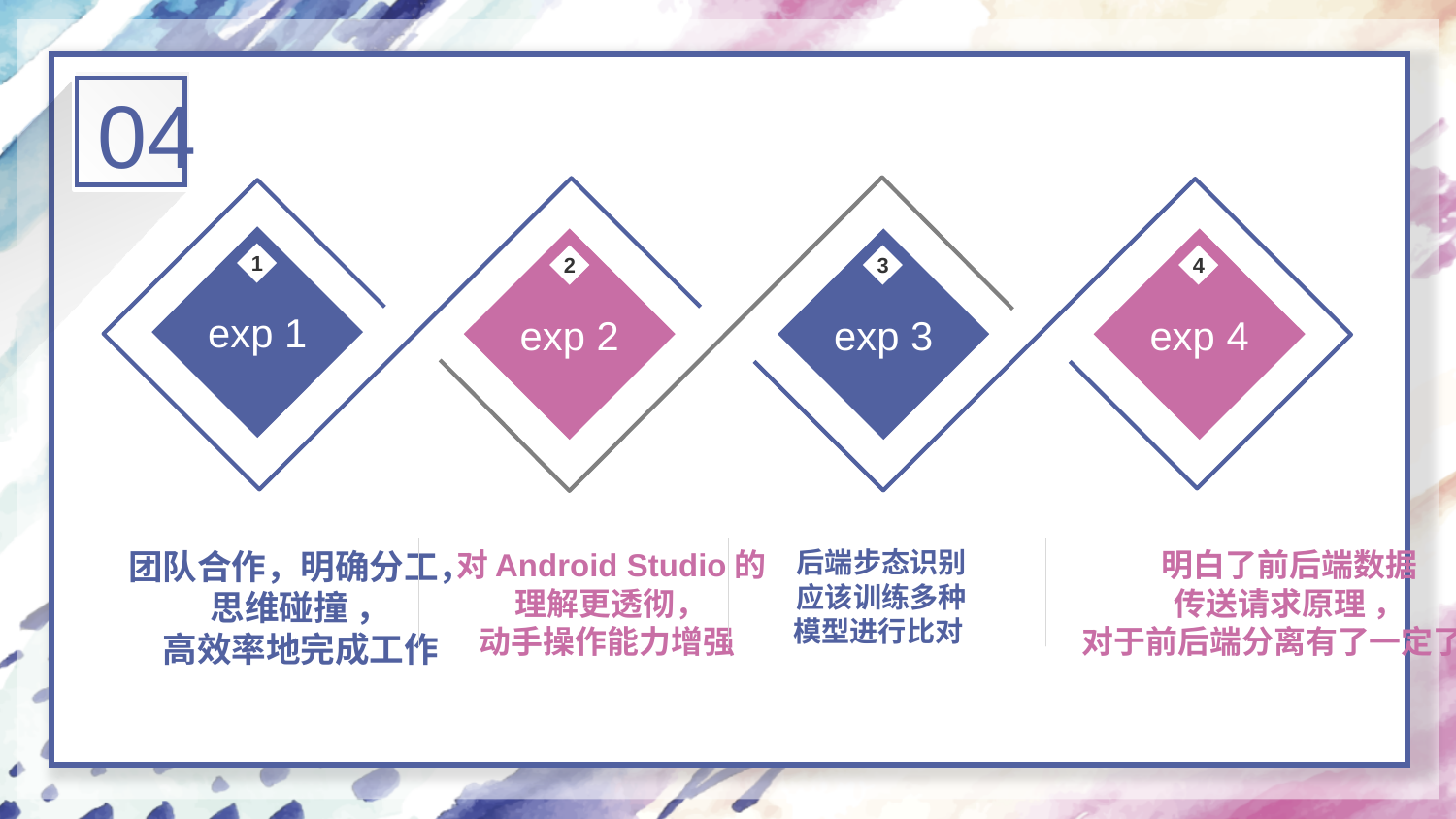

04

exp 1
1
exp 2
2
exp 3
3
exp 4
4
团队合作，明确分工，
思维碰撞 ，
高效率地完成工作
对Android Studio的
理解更透彻，
动手操作能力增强
后端步态识别
应该训练多种
模型进行比对
明白了前后端数据
传送请求原理 ，
对于前后端分离有了一定了解